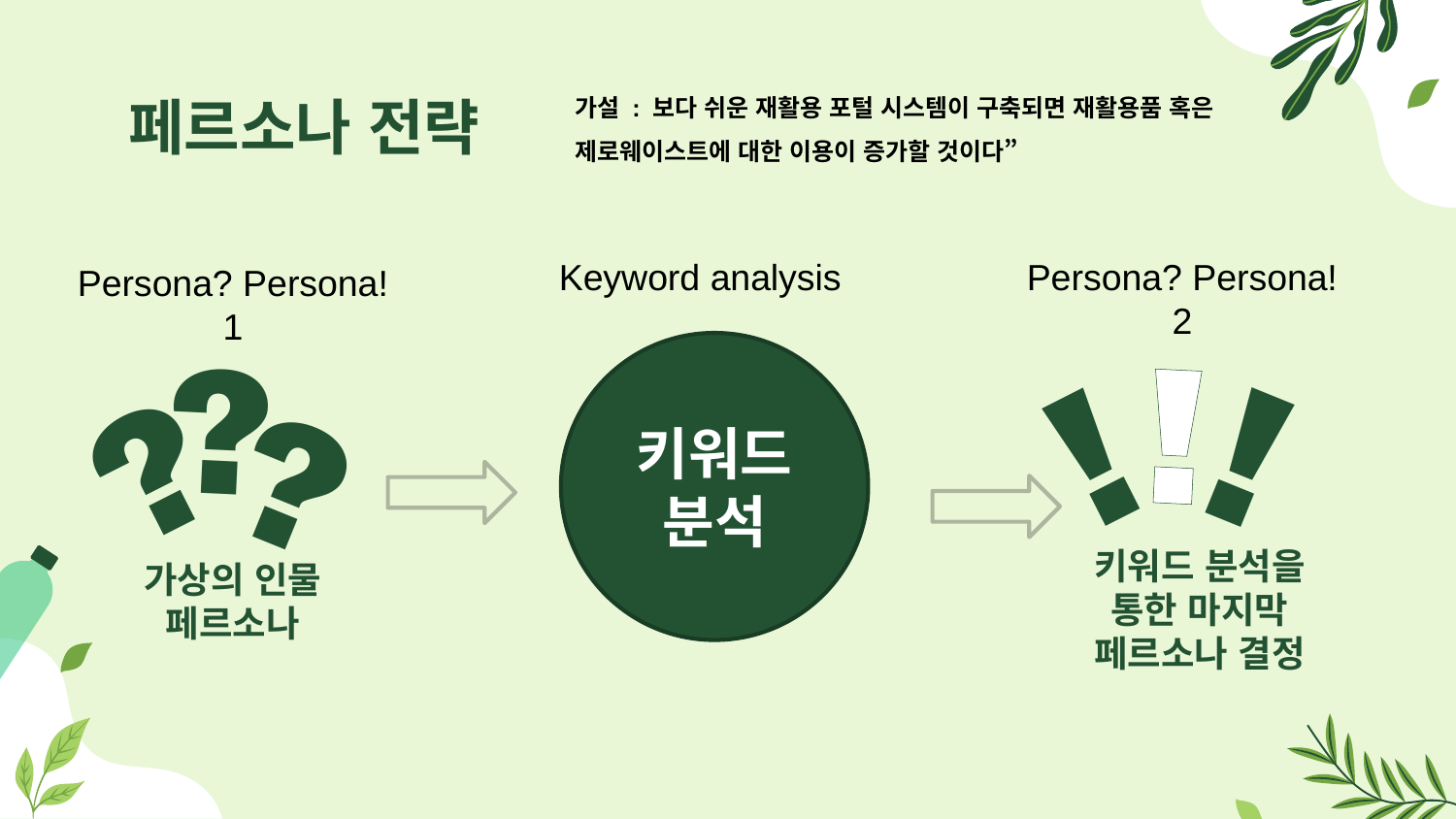

가설 : 보다 쉬운 재활용 포털 시스템이 구축되면 재활용품 혹은 제로웨이스트에 대한 이용이 증가할 것이다”
# 페르소나 전략
Keyword analysis
Persona? Persona! 2
Persona? Persona! 1
!
?
!
!
키워드 분석
?
?

키워드 분석을 통한 마지막 페르소나 결정
가상의 인물 페르소나